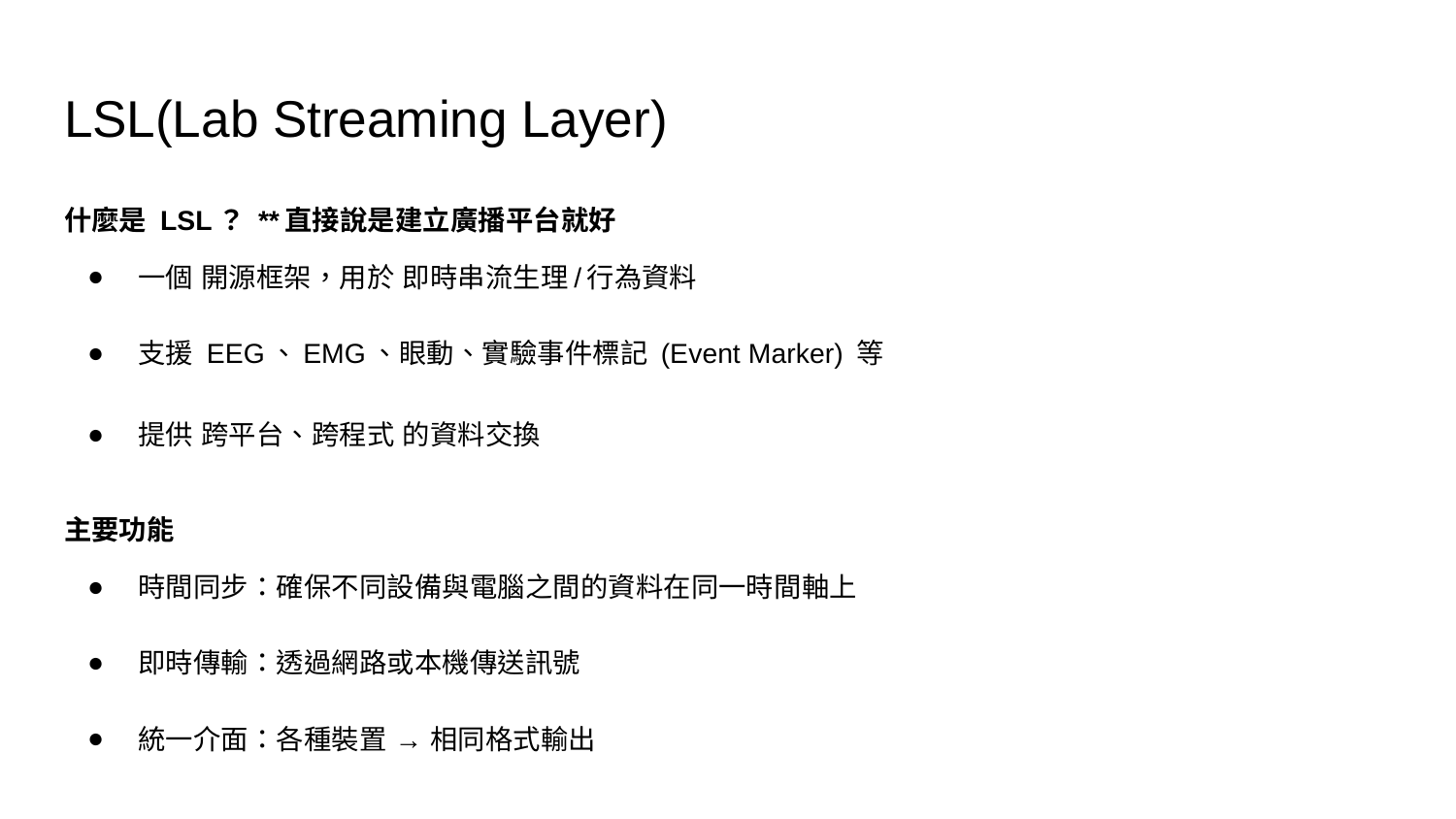

# LSL(Lab Streaming Layer)
什麼是 LSL？ **直接說是建立廣播平台就好
一個 開源框架，用於 即時串流生理/行為資料
支援 EEG、EMG、眼動、實驗事件標記 (Event Marker) 等
提供 跨平台、跨程式 的資料交換
主要功能
時間同步：確保不同設備與電腦之間的資料在同一時間軸上
即時傳輸：透過網路或本機傳送訊號
統一介面：各種裝置 → 相同格式輸出